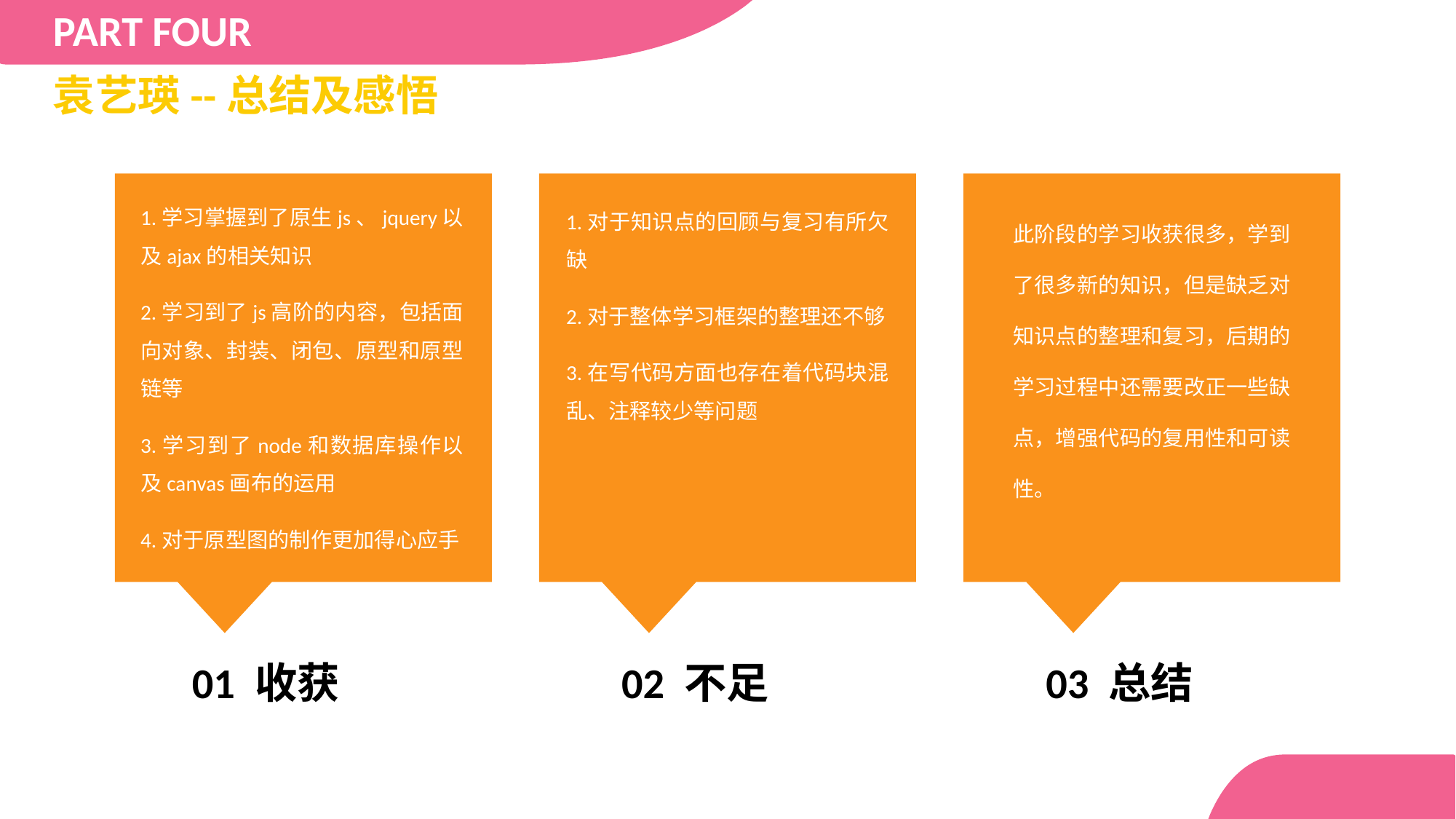

PART FOUR
袁艺瑛--总结及感悟

此阶段的学习收获很多，学到了很多新的知识，但是缺乏对知识点的整理和复习，后期的学习过程中还需要改正一些缺点，增强代码的复用性和可读性。

1.学习掌握到了原生js、jquery以及ajax的相关知识
2.学习到了js高阶的内容，包括面向对象、封装、闭包、原型和原型链等
3.学习到了node和数据库操作以及canvas画布的运用
4.对于原型图的制作更加得心应手

1.对于知识点的回顾与复习有所欠缺
2.对于整体学习框架的整理还不够
3.在写代码方面也存在着代码块混乱、注释较少等问题
01 收获
02 不足
03 总结